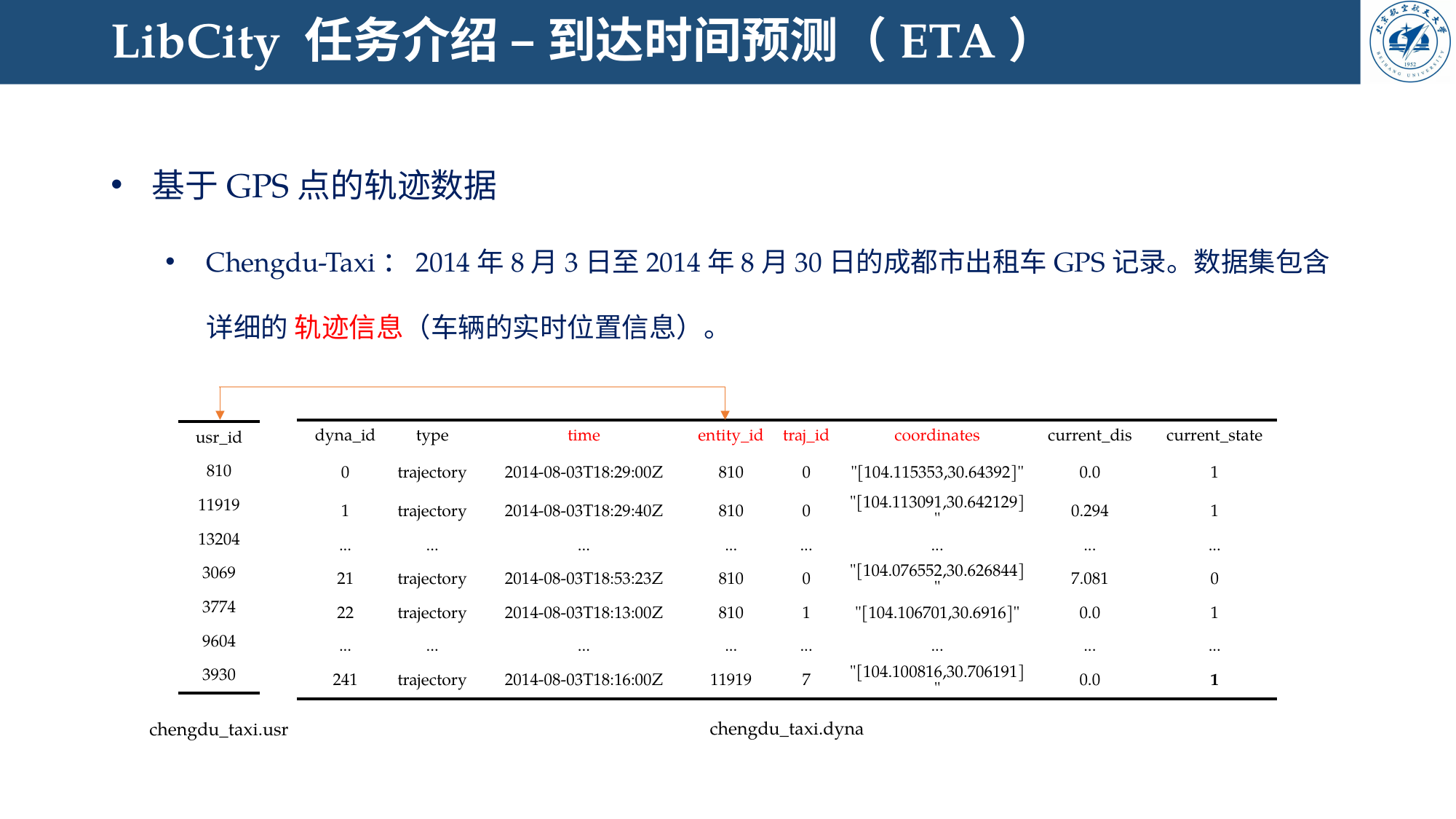

# LibCity 任务介绍 – 到达时间预测（ETA）
基于GPS点的轨迹数据
Chengdu-Taxi：2014年8月3日至2014年8月30日的成都市出租车GPS记录。数据集包含详细的 轨迹信息（车辆的实时位置信息）。
| dyna\_id | type | time | entity\_id | traj\_id | coordinates | current\_dis | current\_state |
| --- | --- | --- | --- | --- | --- | --- | --- |
| 0 | trajectory | 2014-08-03T18:29:00Z | 810 | 0 | "[104.115353,30.64392]" | 0.0 | 1 |
| 1 | trajectory | 2014-08-03T18:29:40Z | 810 | 0 | "[104.113091,30.642129]" | 0.294 | 1 |
| ... | ... | ... | ... | ... | ... | ... | ... |
| 21 | trajectory | 2014-08-03T18:53:23Z | 810 | 0 | "[104.076552,30.626844]" | 7.081 | 0 |
| 22 | trajectory | 2014-08-03T18:13:00Z | 810 | 1 | "[104.106701,30.6916]" | 0.0 | 1 |
| ... | ... | ... | ... | ... | ... | ... | ... |
| 241 | trajectory | 2014-08-03T18:16:00Z | 11919 | 7 | "[104.100816,30.706191]" | 0.0 | 1 |
| usr\_id |
| --- |
| 810 |
| 11919 |
| 13204 |
| 3069 |
| 3774 |
| 9604 |
| 3930 |
chengdu_taxi.dyna
chengdu_taxi.usr